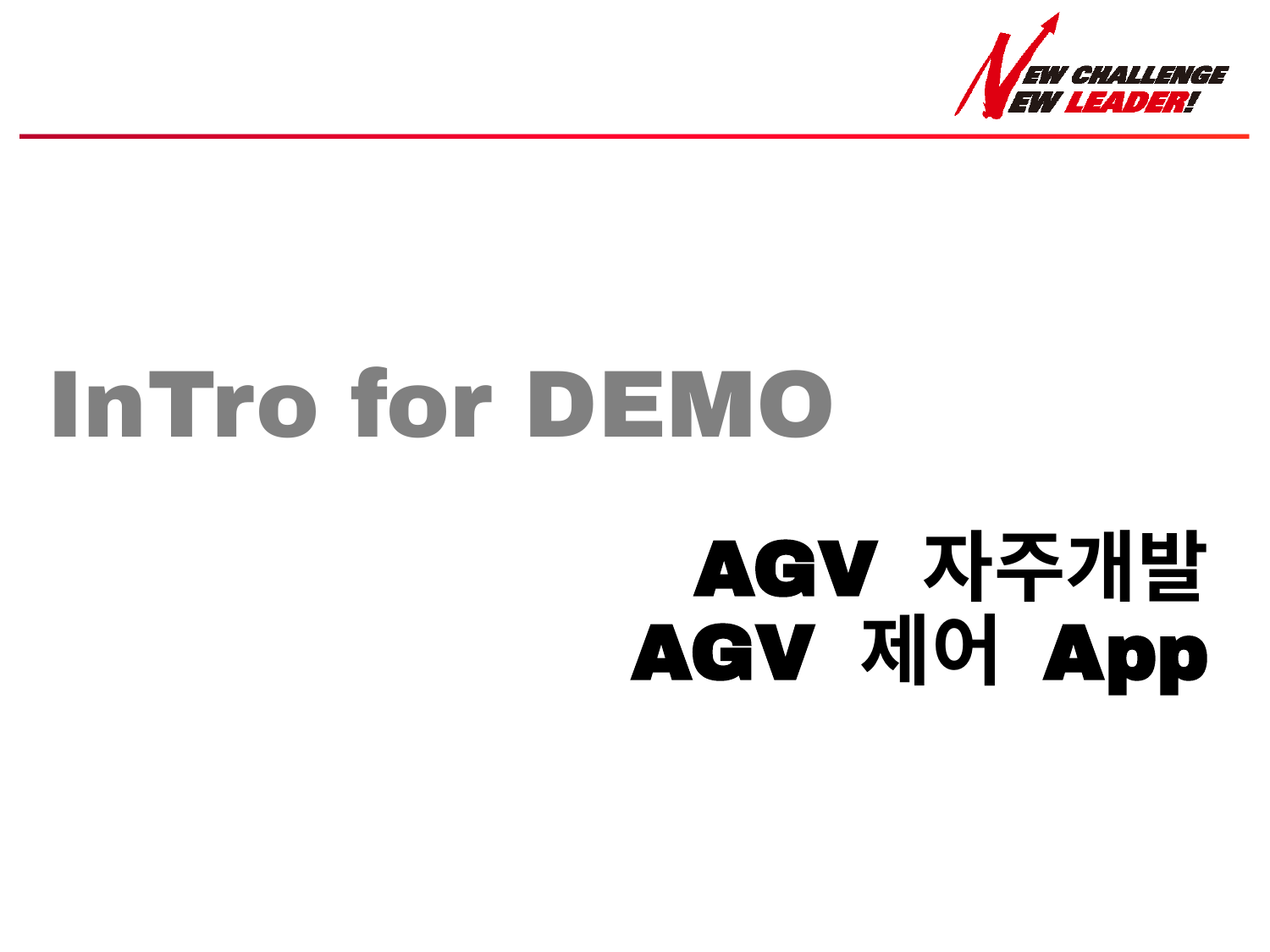

# InTro for DEMO
AGV 자주개발
AGV 제어 App